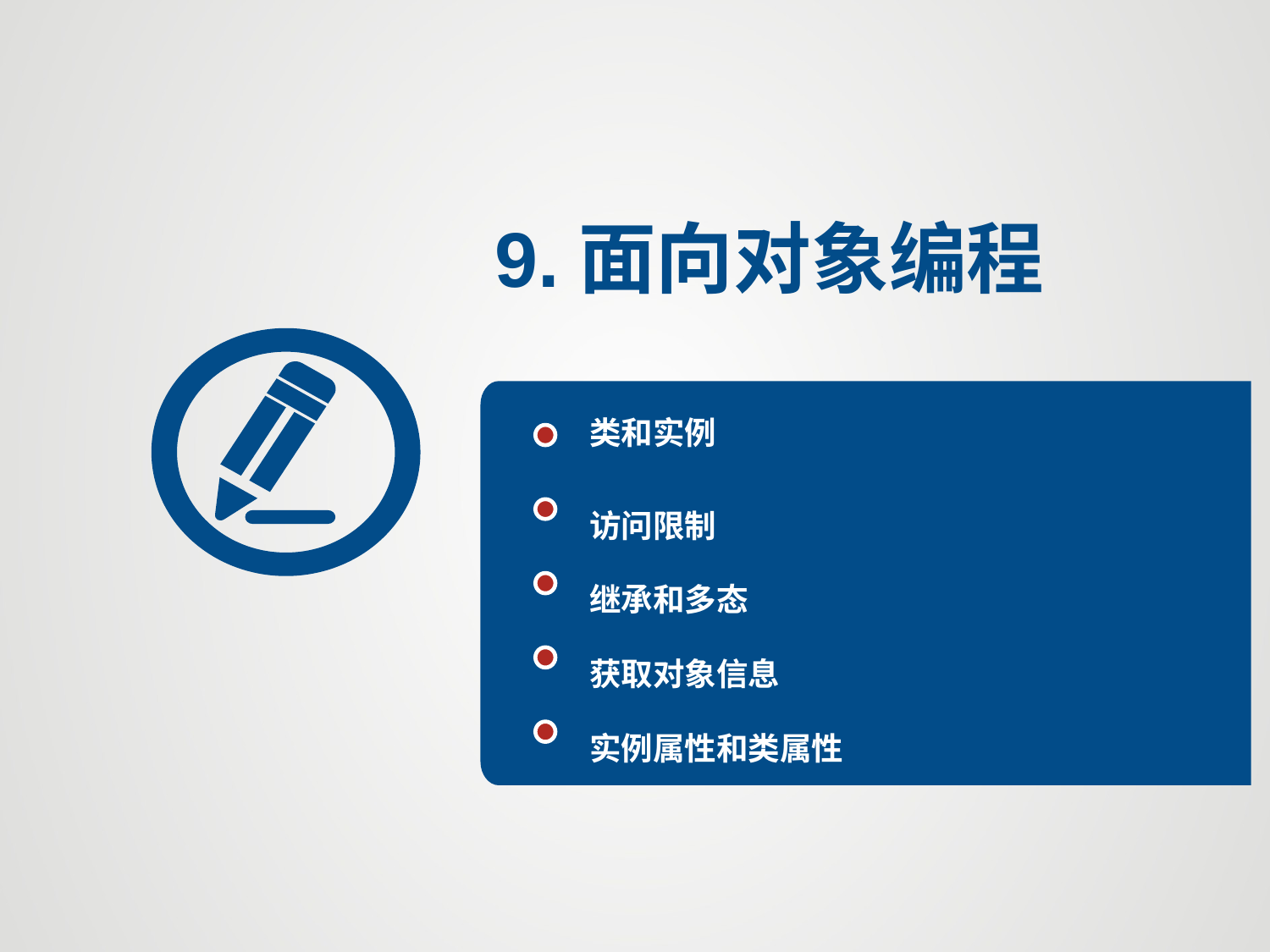

9.面向对象编程

类和实例

访问限制

继承和多态

获取对象信息

实例属性和类属性